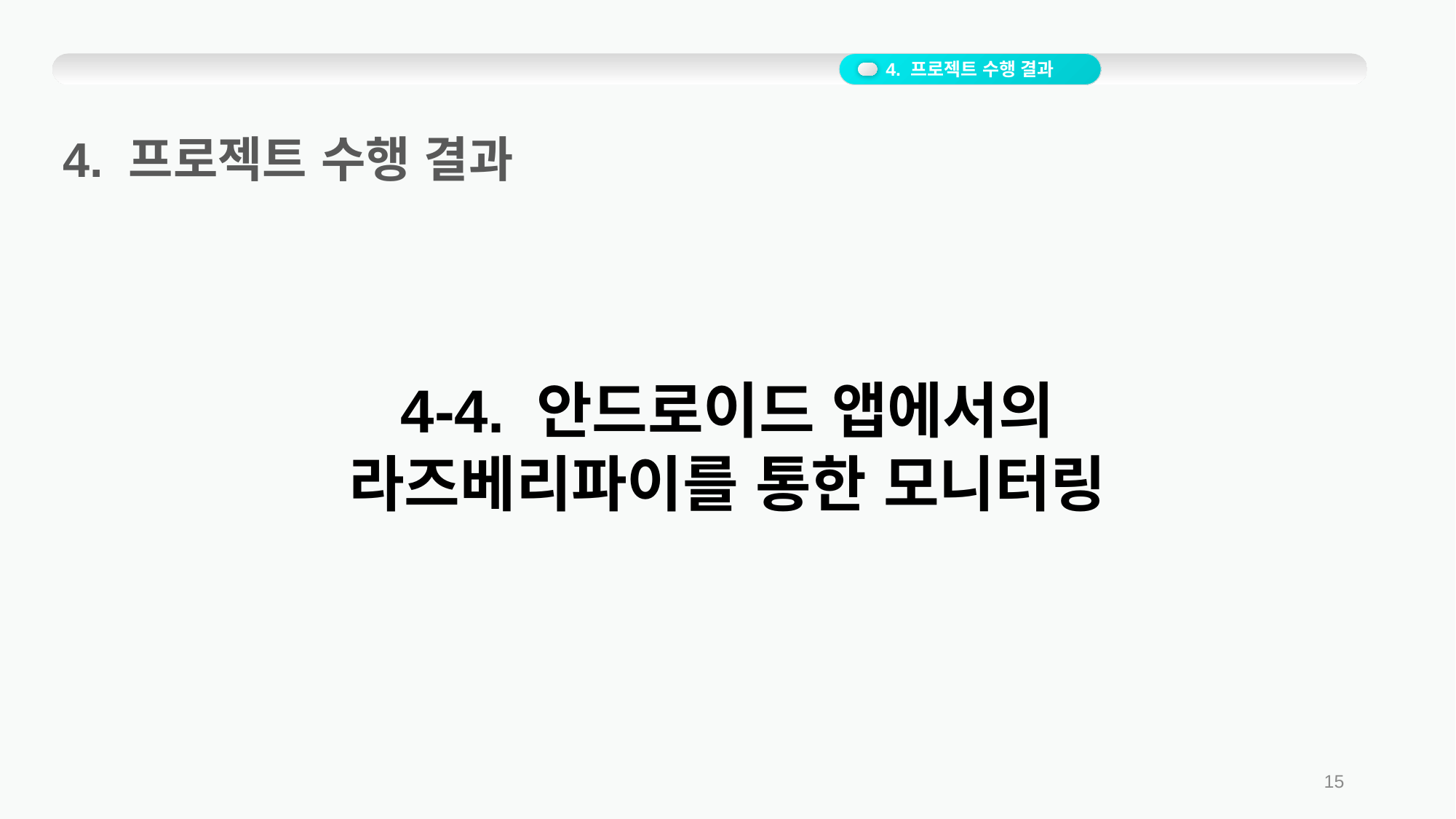

4. 프로젝트 수행 결과

4. 프로젝트 수행 결과
4-4. 안드로이드 앱에서의
라즈베리파이를 통한 모니터링
15